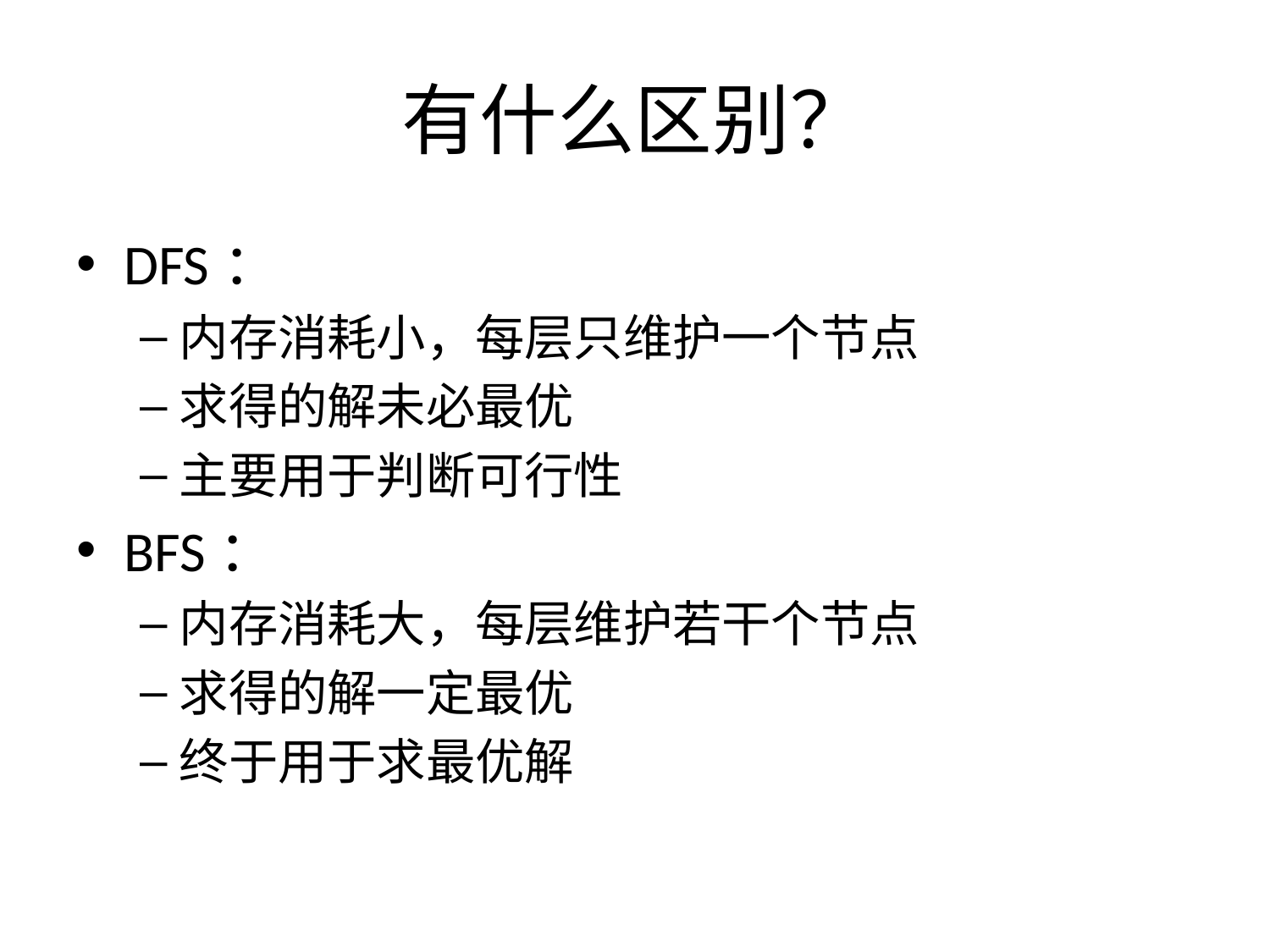

# 有什么区别？
DFS：
内存消耗小，每层只维护一个节点
求得的解未必最优
主要用于判断可行性
BFS：
内存消耗大，每层维护若干个节点
求得的解一定最优
终于用于求最优解